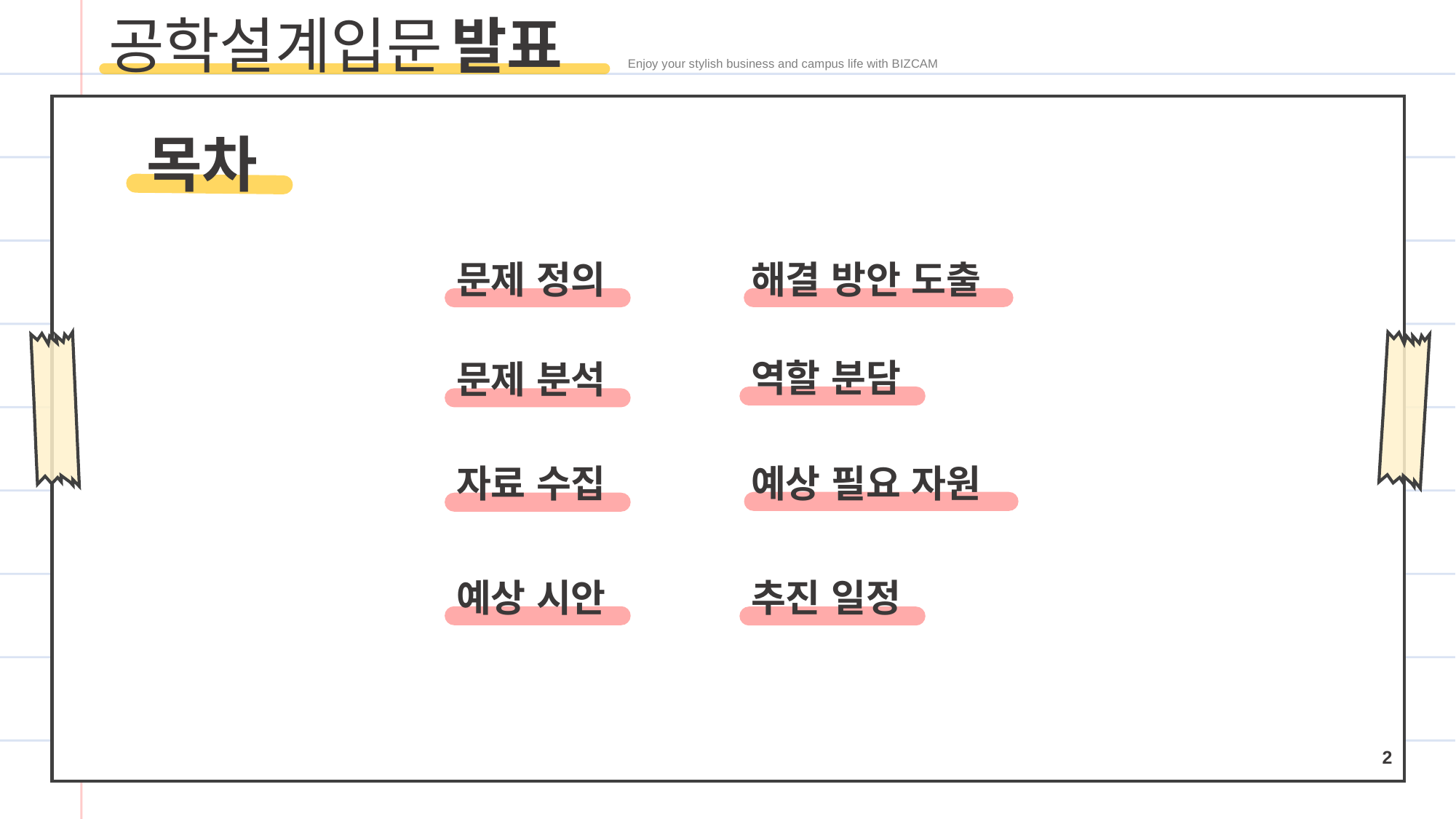

공학설계입문  발표   Enjoy your stylish business and campus life with BIZCAM

목차
해결 방안 도출
문제 정의

역할 분담
문제 분석
예상 필요 자원
자료 수집
예상 시안
추진 일정
2